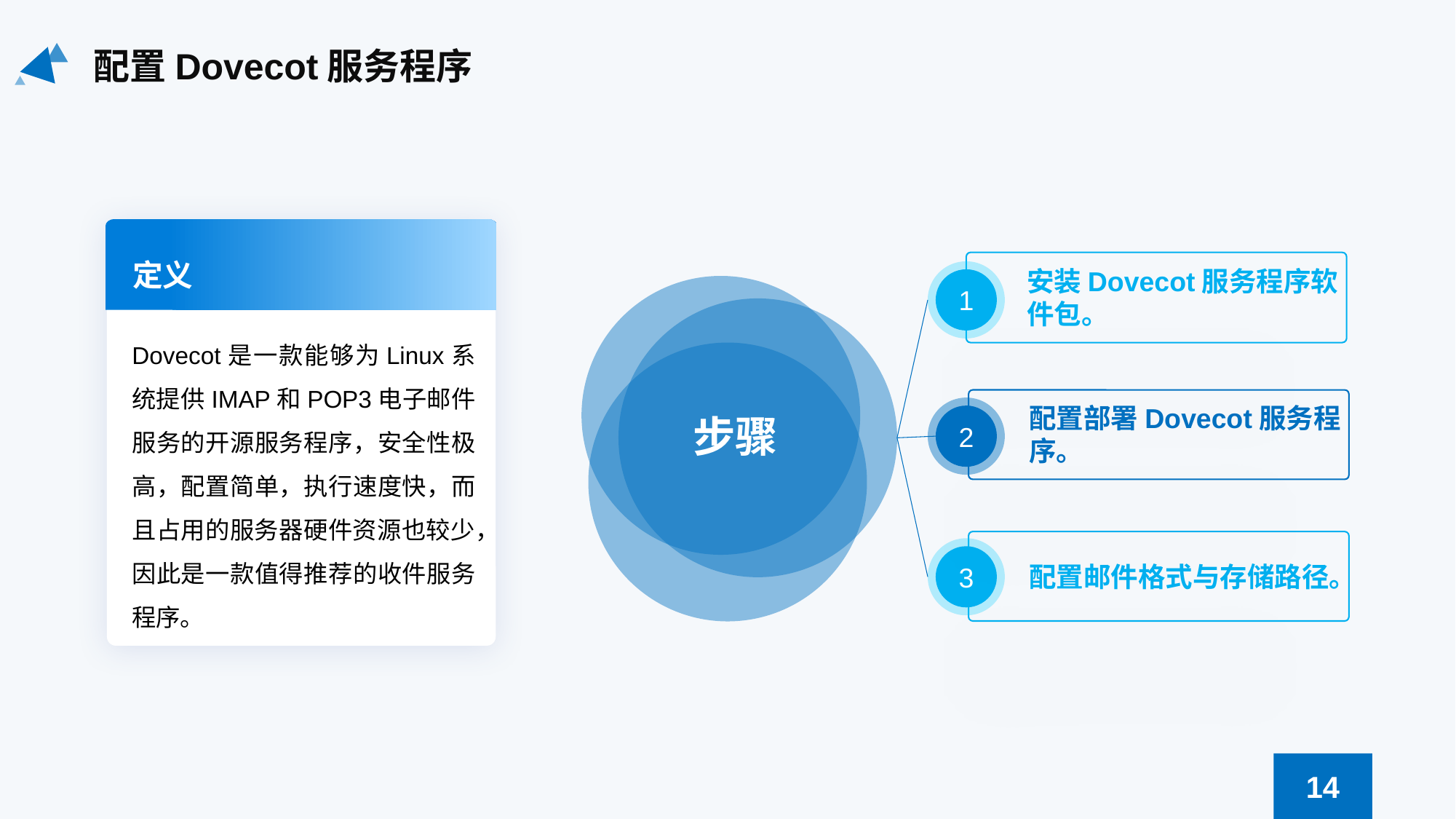

配置Dovecot服务程序

定义
Dovecot是一款能够为Linux系统提供IMAP和POP3电子邮件服务的开源服务程序，安全性极高，配置简单，执行速度快，而且占用的服务器硬件资源也较少，因此是一款值得推荐的收件服务程序。

安装Dovecot服务程序软件包。

1

配置部署Dovecot服务程序。

步骤
2

3
配置邮件格式与存储路径。

14